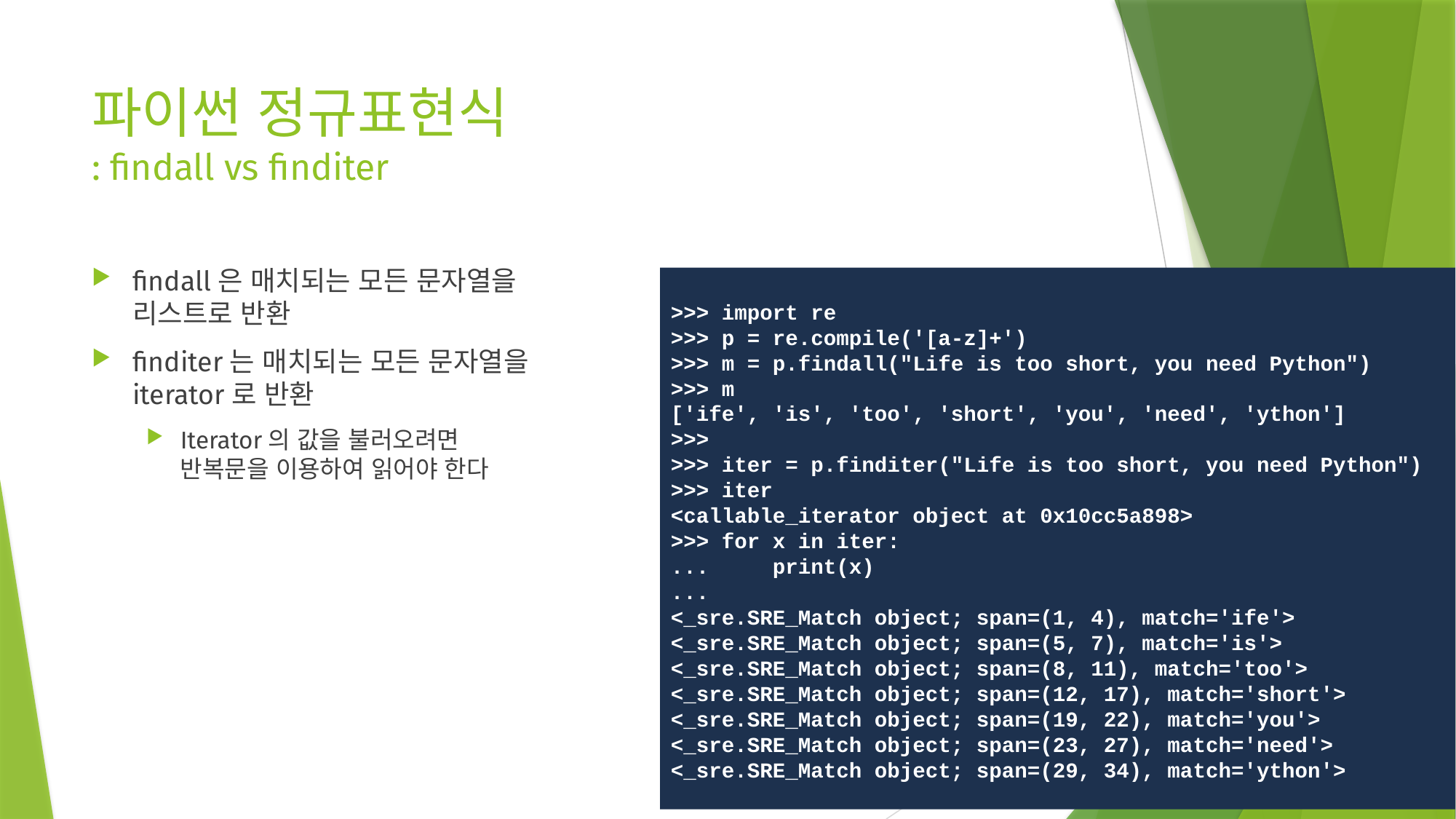

# 파이썬 정규표현식 : findall vs finditer
findall은 매치되는 모든 문자열을
리스트로 반환
finditer는 매치되는 모든 문자열을
iterator로 반환
Iterator의 값을 불러오려면
반복문을 이용하여 읽어야 한다

>>> import re
>>> p = re.compile('[a-z]+')
>>> m = p.findall("Life is too short, you need Python")
>>> m
['ife', 'is', 'too', 'short', 'you', 'need', 'ython']
>>>
>>> iter = p.finditer("Life is too short, you need Python")
>>> iter
<callable_iterator object at 0x10cc5a898>
>>> for x in iter:
...     print(x)
...
<_sre.SRE_Match object; span=(1, 4), match='ife'>
<_sre.SRE_Match object; span=(5, 7), match='is'>
<_sre.SRE_Match object; span=(8, 11), match='too'>
<_sre.SRE_Match object; span=(12, 17), match='short'>
<_sre.SRE_Match object; span=(19, 22), match='you'>
<_sre.SRE_Match object; span=(23, 27), match='need'>
<_sre.SRE_Match object; span=(29, 34), match='ython'>